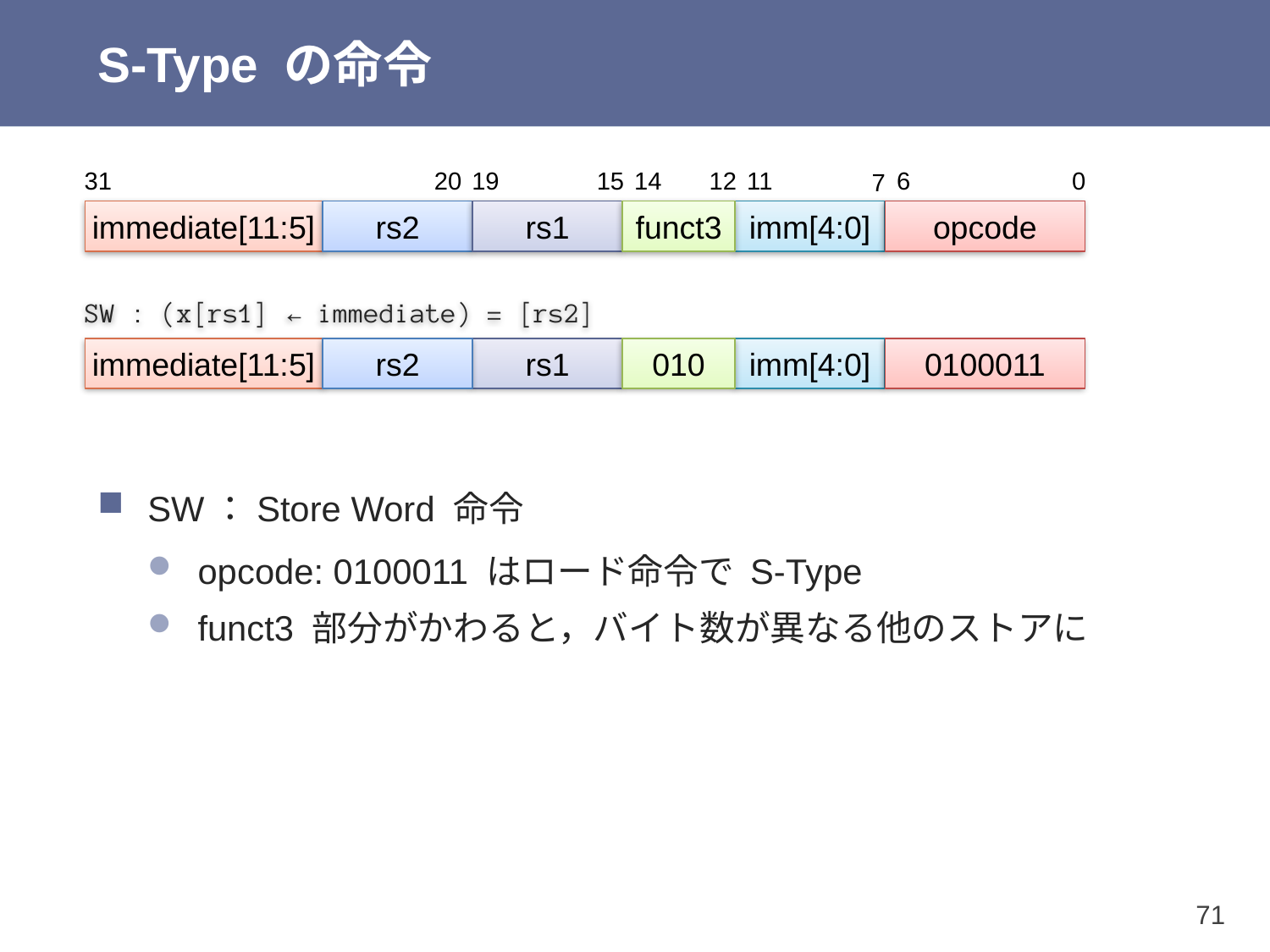

# S-Type の命令
31
20
19
0
15
14
12
11
7
6
immediate[11:5]
rs2
rs1
funct3
imm[4:0]
opcode
SW : (x[rs1] ← immediate) = [rs2]
immediate[11:5]
rs2
rs1
010
imm[4:0]
0100011
SW：Store Word 命令
opcode: 0100011 はロード命令で S-Type
funct3 部分がかわると，バイト数が異なる他のストアに